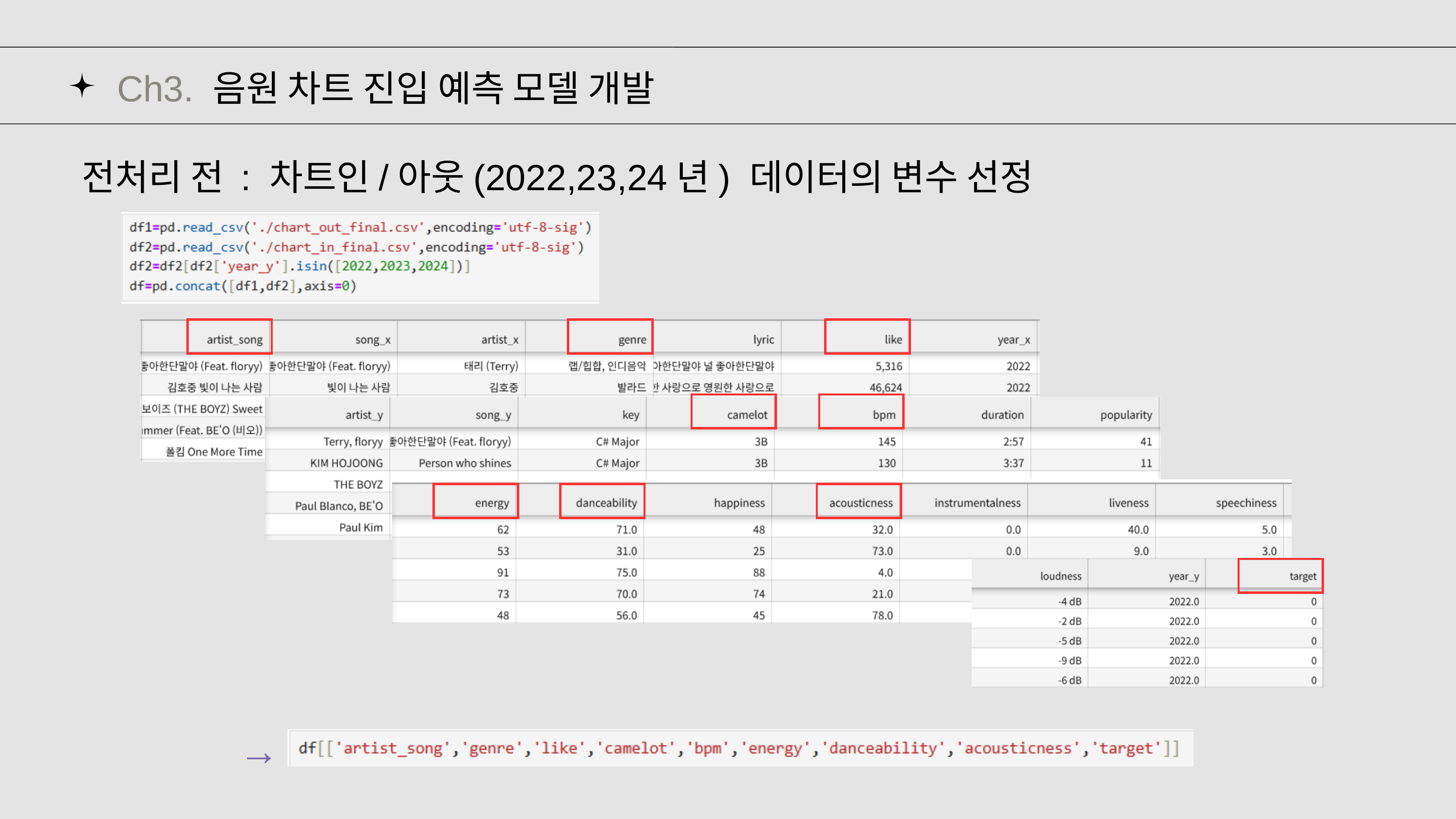

Ch3. 음원 차트 진입 예측 모델 개발

전처리 전 : 차트인/아웃(2022,23,24년) 데이터의 변수 선정

→